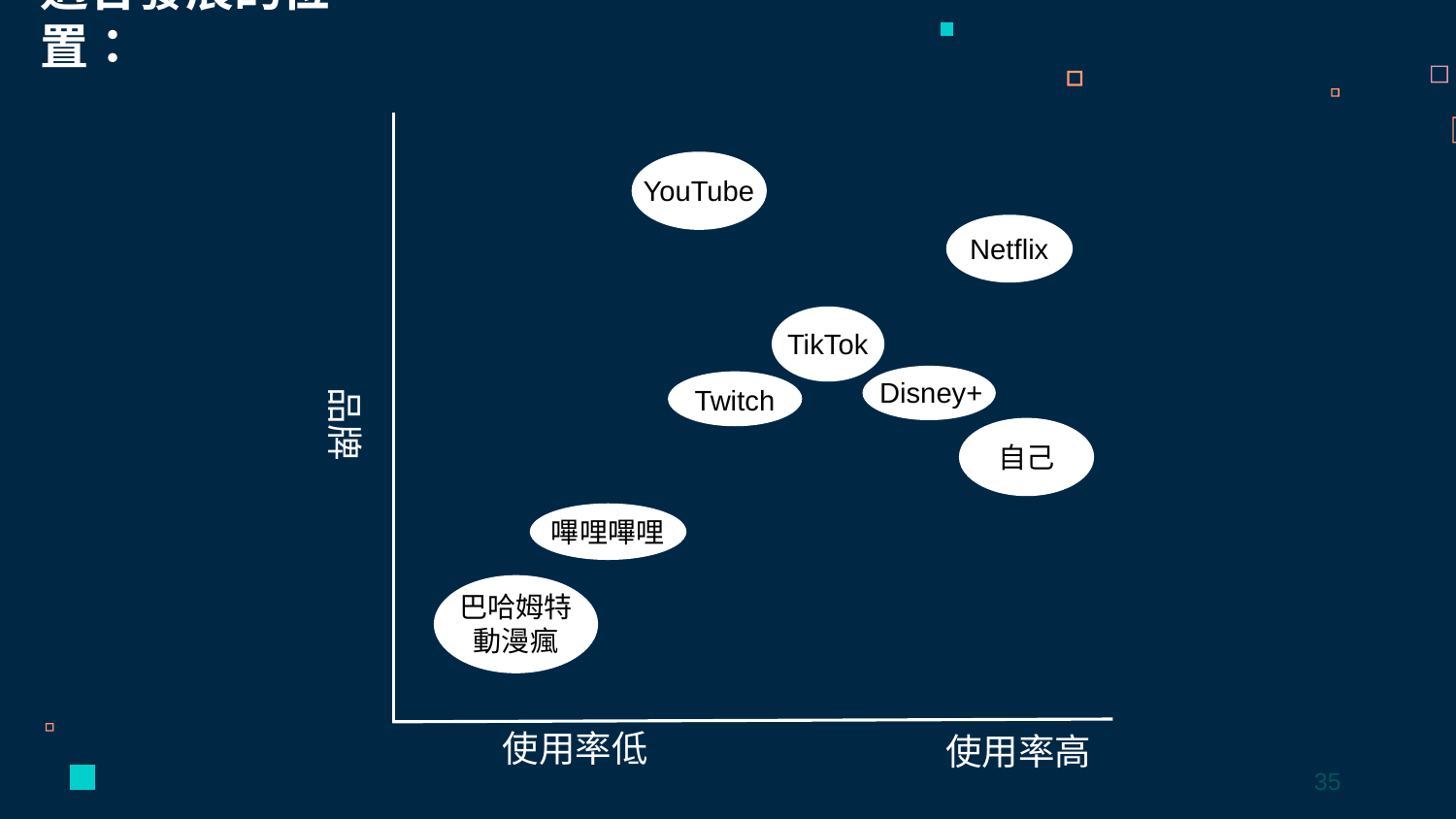

適合發展的位置：

YouTube

Netflix

TikTok

Disney+

Twitch
品牌

嗶哩嗶哩

巴哈姆特動漫瘋
使用率低
使用率高

自己
35